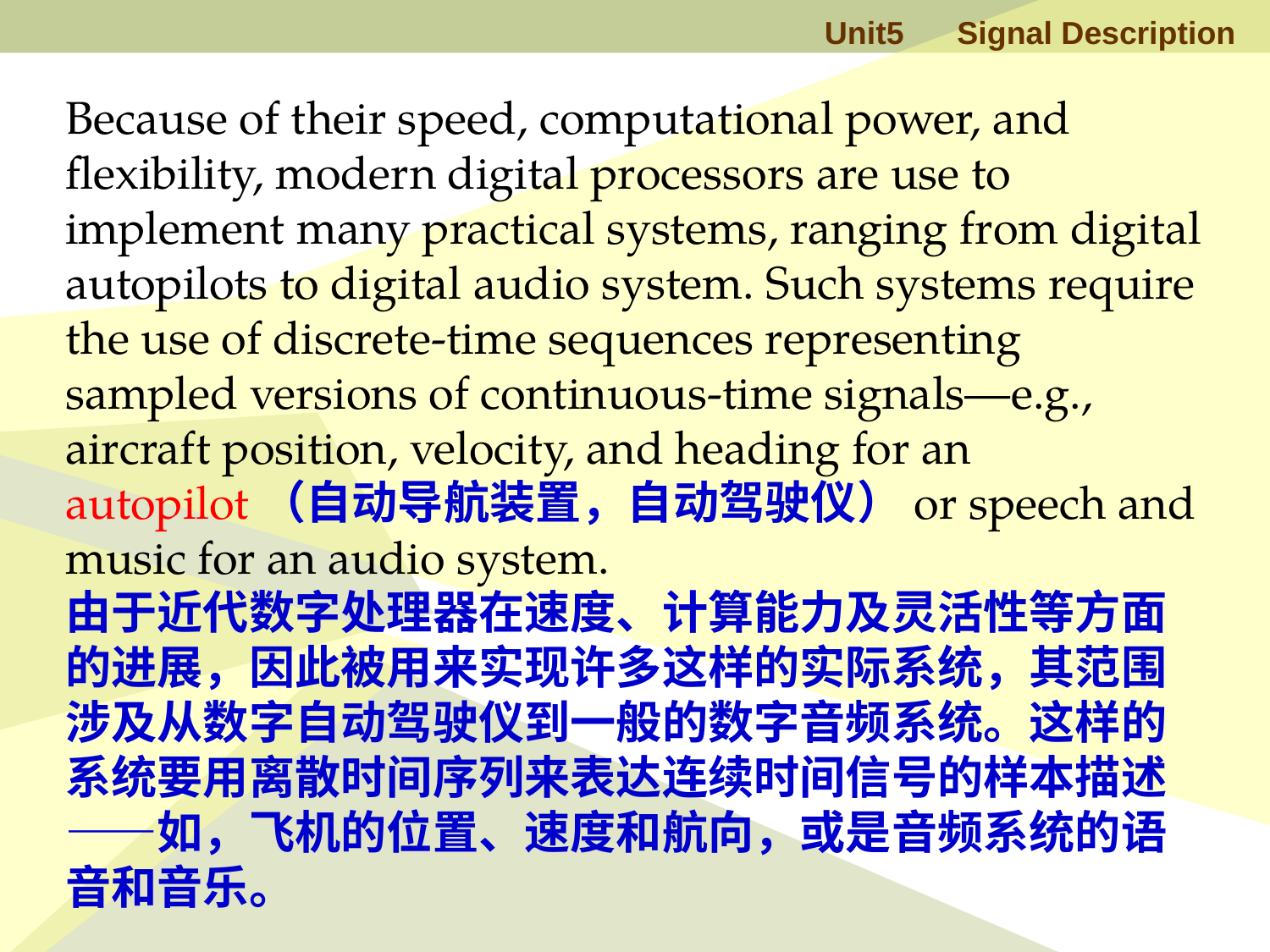

Because of their speed, computational power, and flexibility, modern digital processors are use to implement many practical systems, ranging from digital autopilots to digital audio system. Such systems require the use of discrete-time sequences representing sampled versions of continuous-time signals—e.g., aircraft position, velocity, and heading for an autopilot（自动导航装置，自动驾驶仪）or speech and music for an audio system.
由于近代数字处理器在速度、计算能力及灵活性等方面的进展，因此被用来实现许多这样的实际系统，其范围涉及从数字自动驾驶仪到一般的数字音频系统。这样的系统要用离散时间序列来表达连续时间信号的样本描述——如，飞机的位置、速度和航向，或是音频系统的语音和音乐。